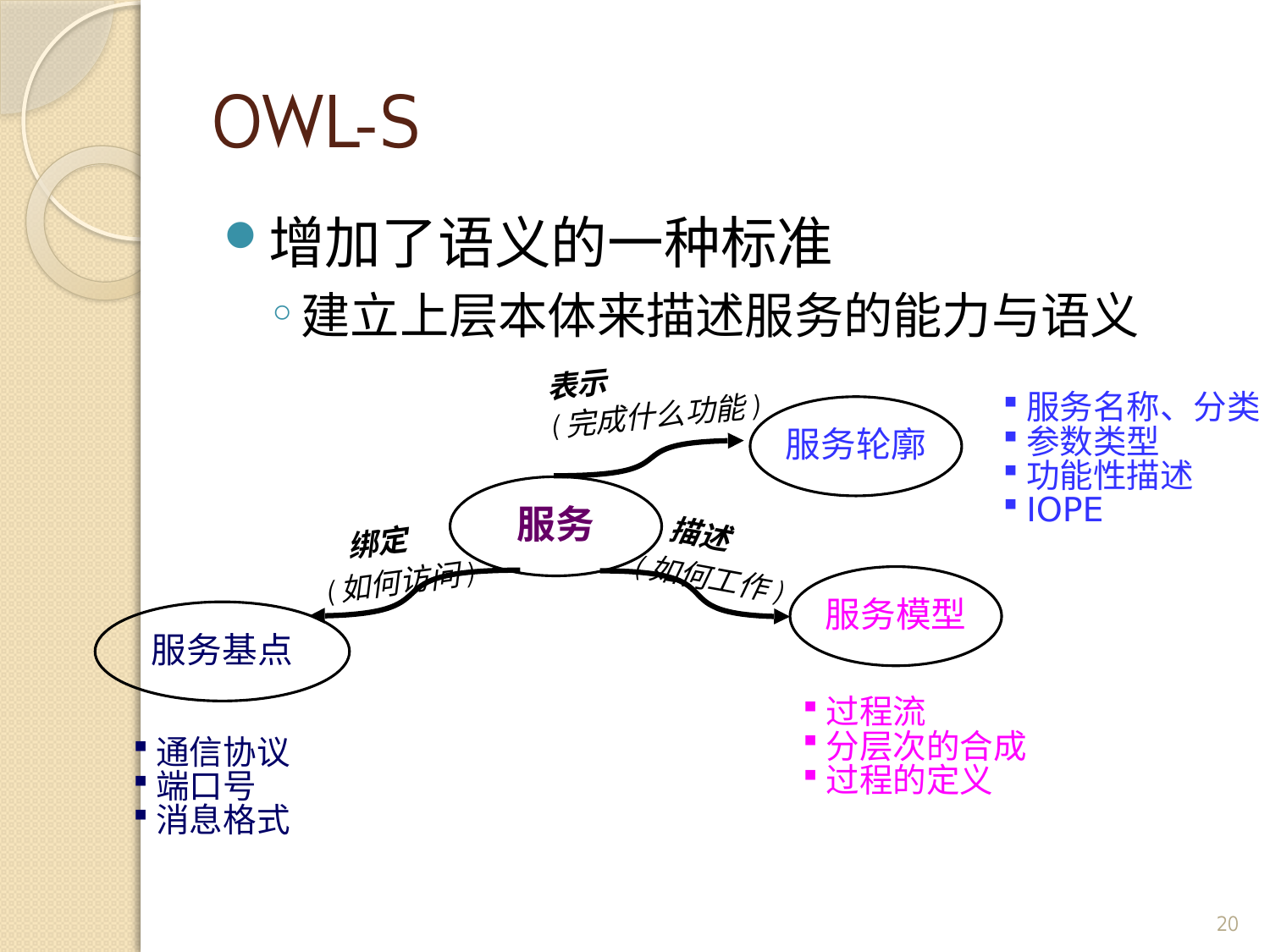

# OWL-S
增加了语义的一种标准
建立上层本体来描述服务的能力与语义
表示
(完成什么功能)
服务名称、分类
参数类型
功能性描述
IOPE
服务轮廓
服务
   描述
(如何工作)
   绑定
(如何访问)
服务模型
服务基点
过程流
分层次的合成
过程的定义
通信协议
端口号
消息格式
20